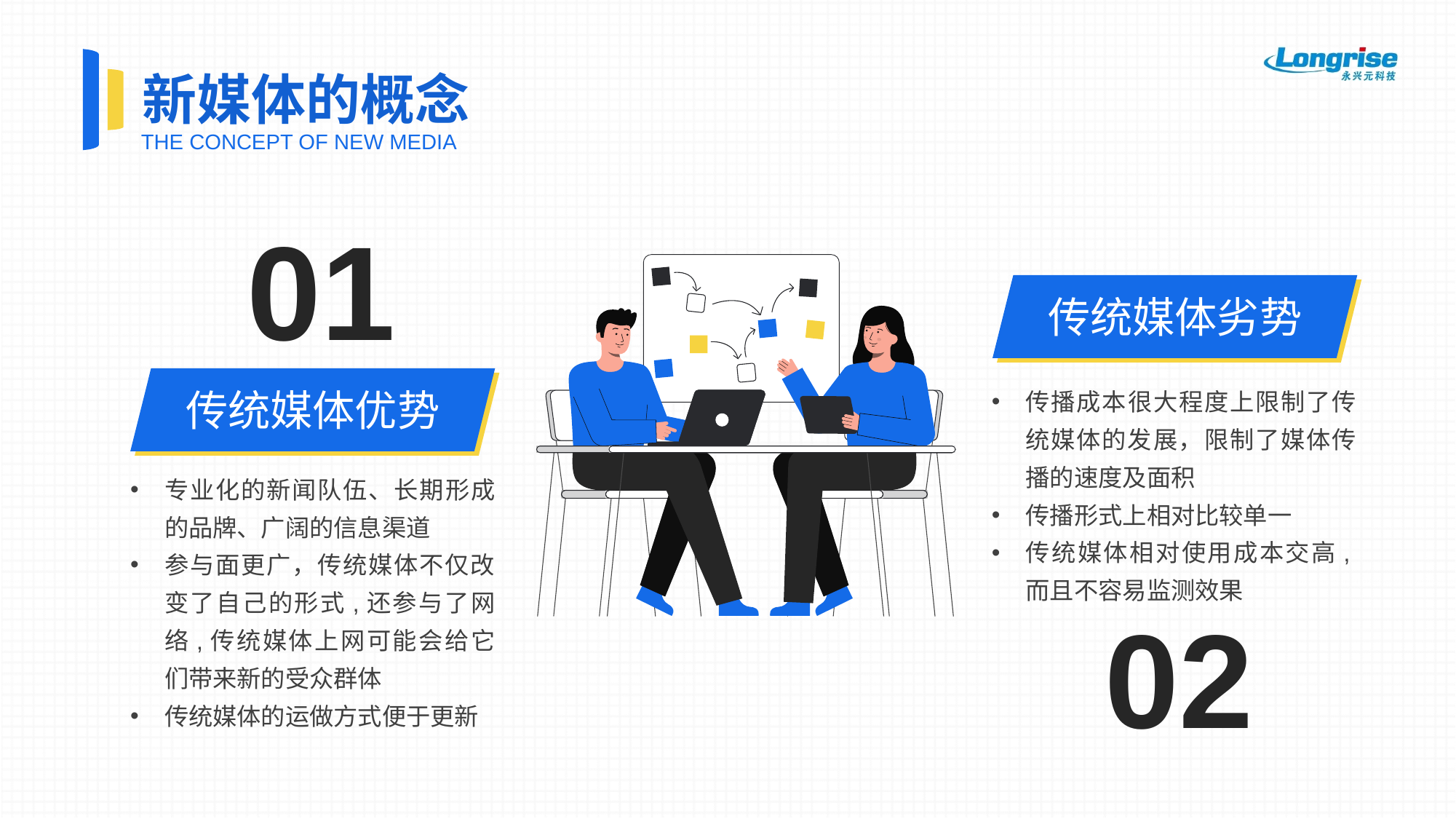

新媒体的概念
THE CONCEPT OF NEW MEDIA
01

传统媒体劣势

传播成本很大程度上限制了传统媒体的发展，限制了媒体传播的速度及面积
传播形式上相对比较单一
传统媒体相对使用成本交高,而且不容易监测效果
传统媒体优势
专业化的新闻队伍、长期形成的品牌、广阔的信息渠道
参与面更广，传统媒体不仅改变了自己的形式,还参与了网络,传统媒体上网可能会给它们带来新的受众群体
传统媒体的运做方式便于更新
02